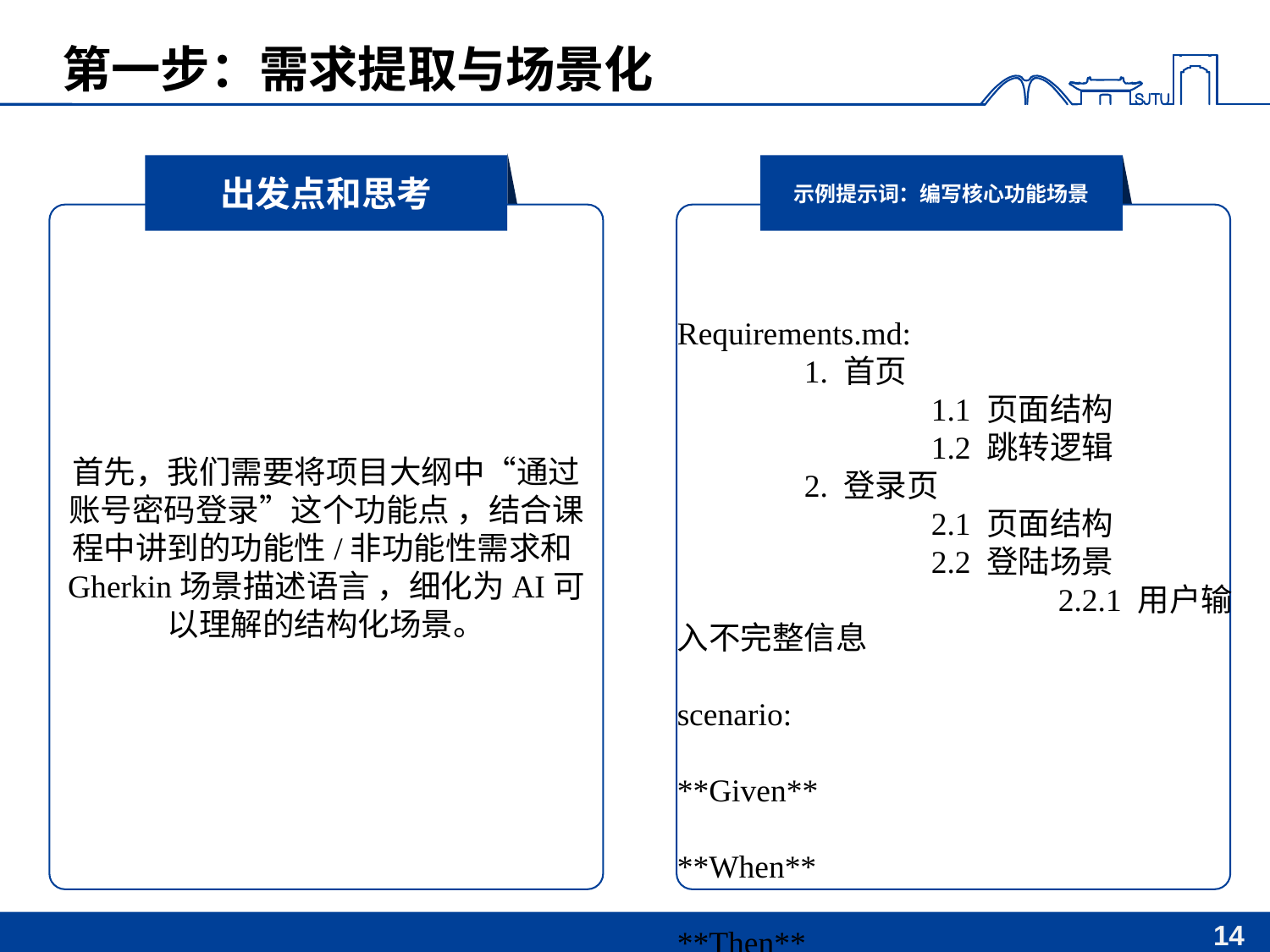

# 第一步：需求提取与场景化

出发点和思考
示例提示词：编写核心功能场景

首先，我们需要将项目大纲中“通过账号密码登录”这个功能点 ，结合课程中讲到的功能性/非功能性需求和Gherkin场景描述语言 ，细化为AI可以理解的结构化场景。

Requirements.md:
	1. 首页
		1.1 页面结构
		1.2 跳转逻辑
	2. 登录页
		2.1 页面结构
		2.2 登陆场景
			2.2.1 用户输入不完整信息
				scenario:
				**Given**
				**When**
				**Then**
		….